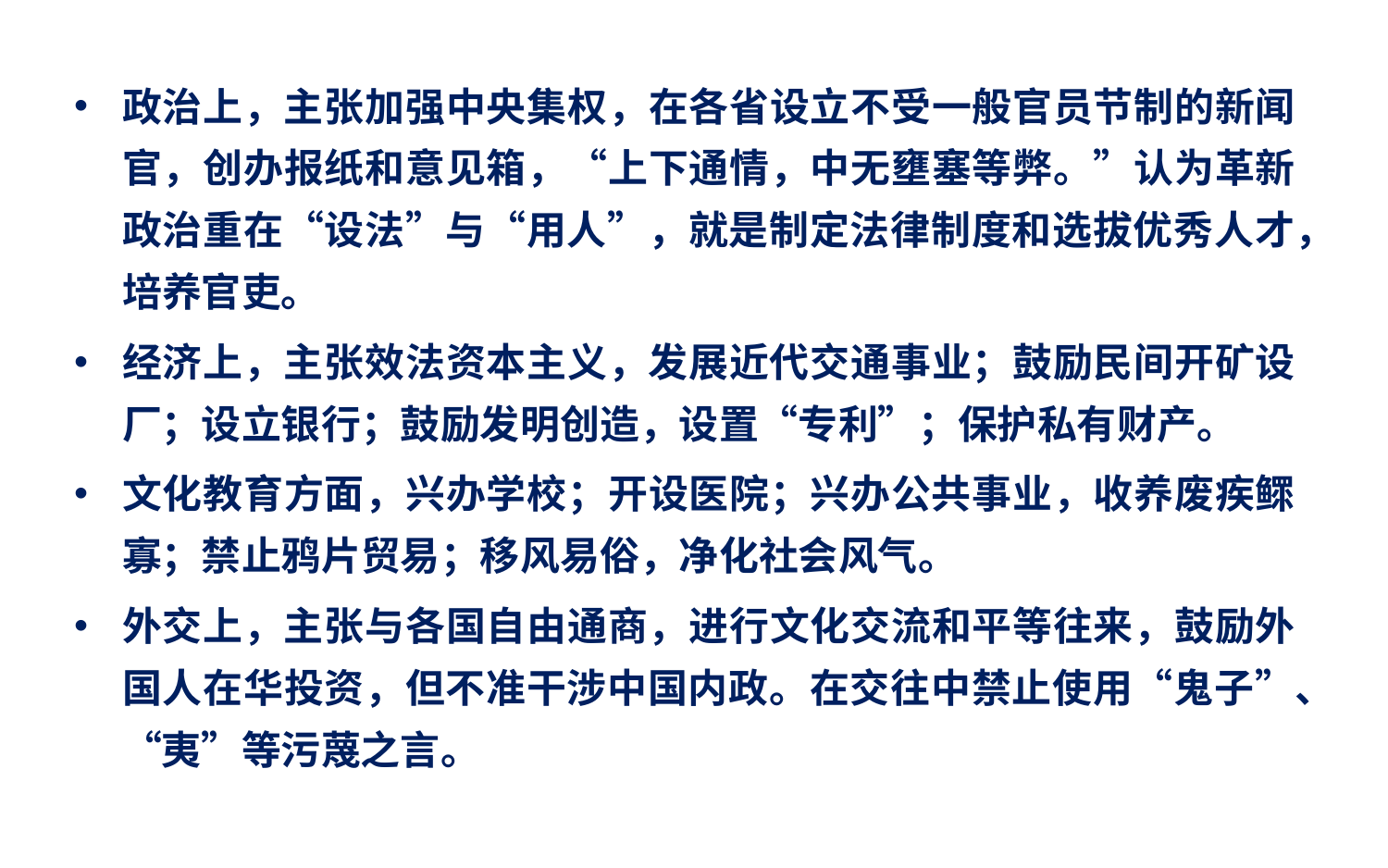

政治上，主张加强中央集权，在各省设立不受一般官员节制的新闻官，创办报纸和意见箱，“上下通情，中无壅塞等弊。”认为革新政治重在“设法”与“用人”，就是制定法律制度和选拔优秀人才，培养官吏。
经济上，主张效法资本主义，发展近代交通事业；鼓励民间开矿设厂；设立银行；鼓励发明创造，设置“专利”；保护私有财产。
文化教育方面，兴办学校；开设医院；兴办公共事业，收养废疾鳏寡；禁止鸦片贸易；移风易俗，净化社会风气。
外交上，主张与各国自由通商，进行文化交流和平等往来，鼓励外国人在华投资，但不准干涉中国内政。在交往中禁止使用“鬼子”、“夷”等污蔑之言。